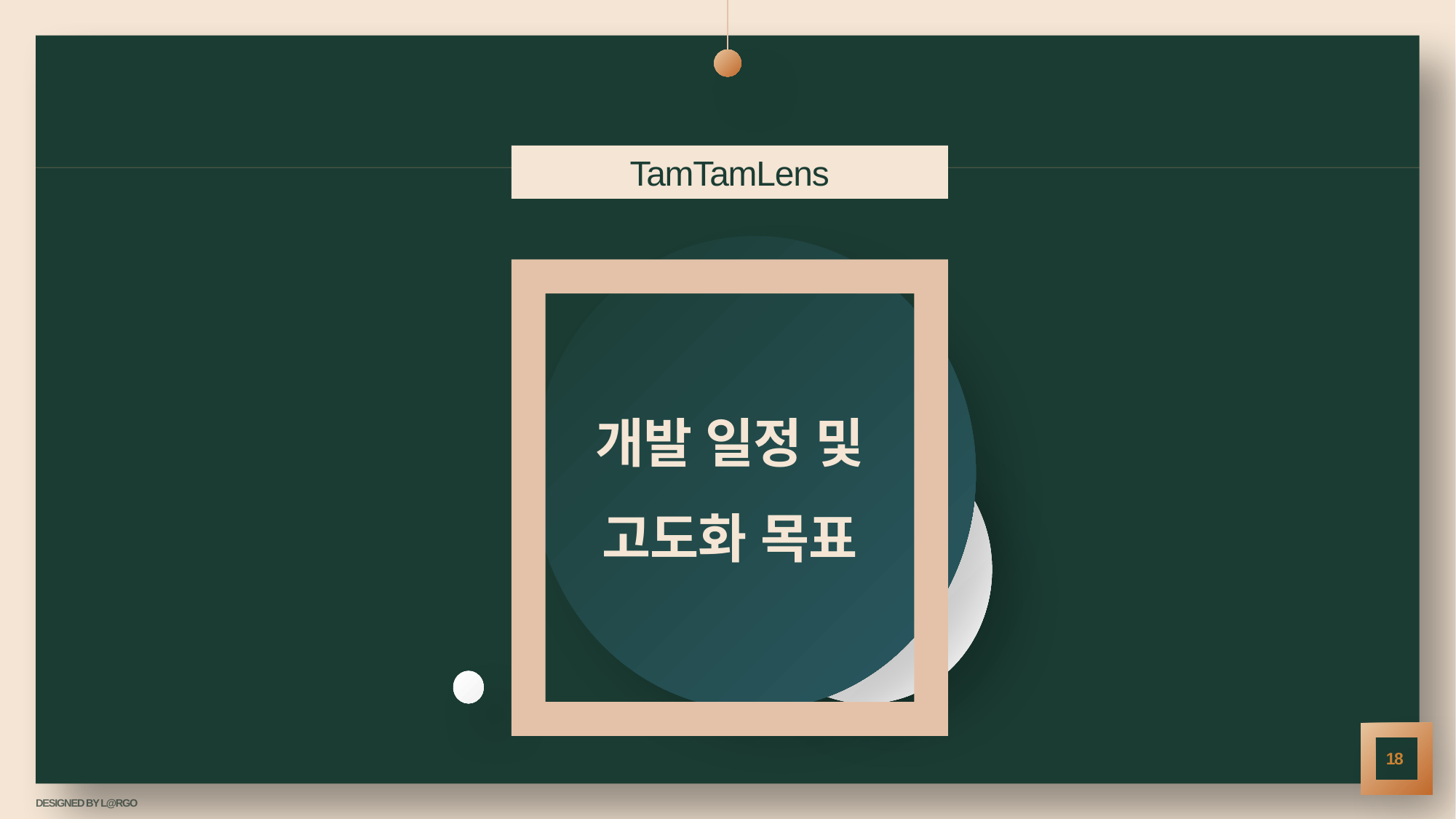

TamTamLens

# 개발 일정 및 고도화 목표

18
DESIGNED BY L@RGO